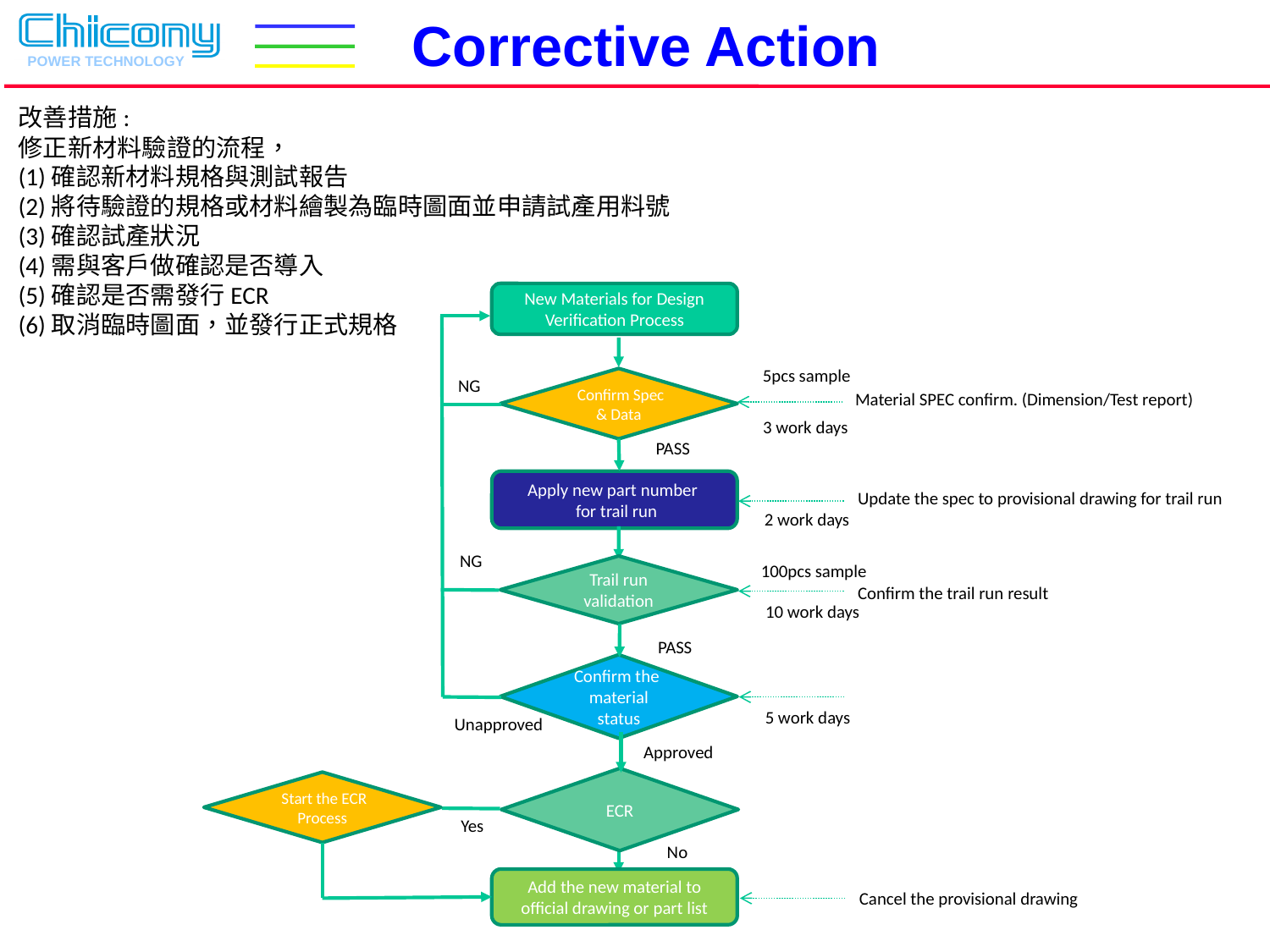

Corrective Action
改善措施:
修正新材料驗證的流程，
(1)確認新材料規格與測試報告
(2)將待驗證的規格或材料繪製為臨時圖面並申請試產用料號
(3)確認試產狀況
(4)需與客戶做確認是否導入
(5)確認是否需發行ECR
(6)取消臨時圖面，並發行正式規格
New Materials for Design Verification Process
5pcs sample
NG
 Confirm Spec & Data
Material SPEC confirm. (Dimension/Test report)
3 work days
PASS
Apply new part number
 for trail run
Update the spec to provisional drawing for trail run
2 work days
NG
100pcs sample
Trail run
validation
Confirm the trail run result
10 work days
PASS
Confirm the  material status
5 work days
Unapproved
Approved
ECR
 Start the ECR Process
Yes
No
Add the new material to official drawing or part list
Cancel the provisional drawing